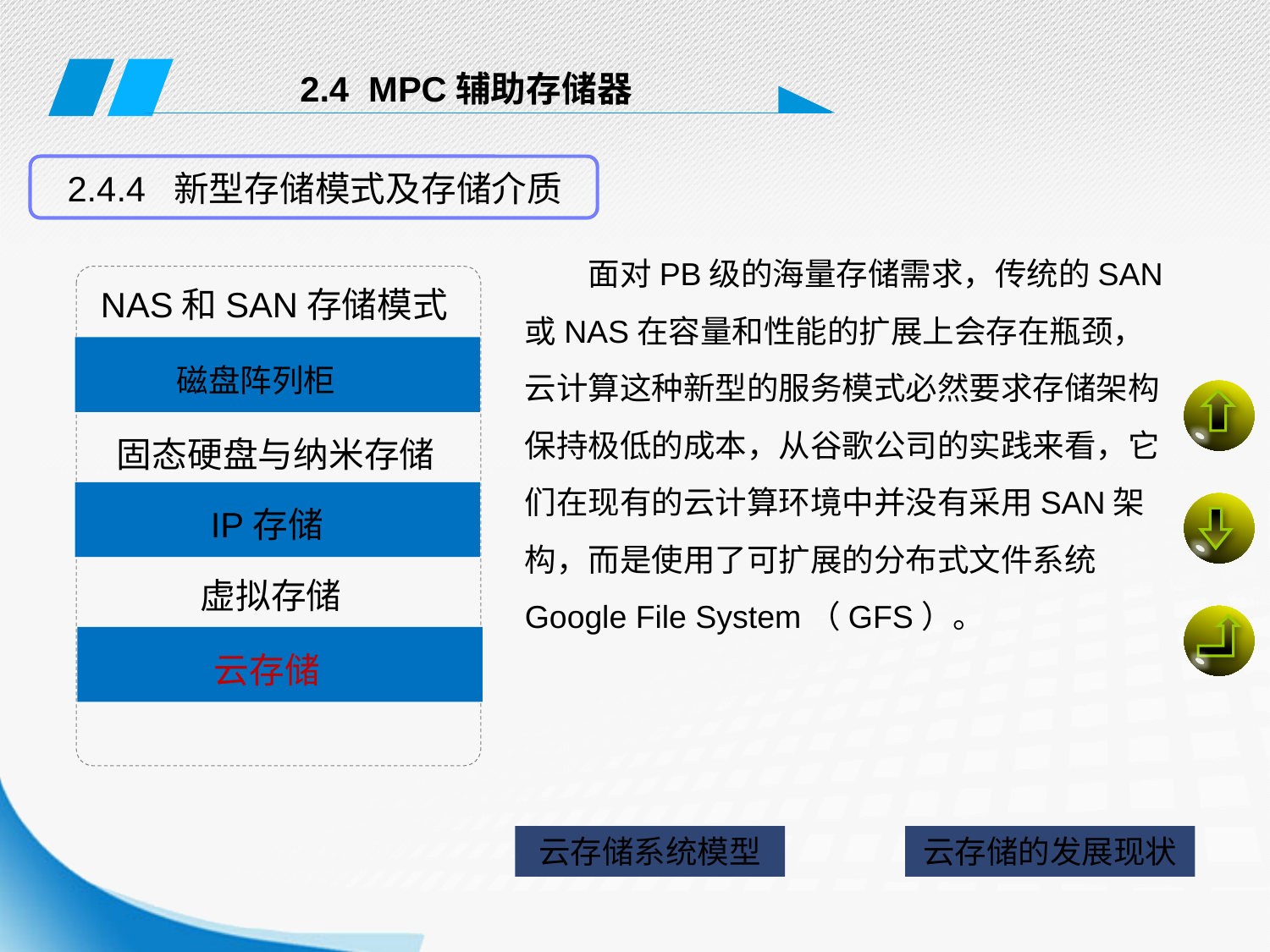

2.4  MPC辅助存储器

2.4.4  新型存储模式及存储介质
面对PB级的海量存储需求，传统的SAN或NAS在容量和性能的扩展上会存在瓶颈，云计算这种新型的服务模式必然要求存储架构保持极低的成本，从谷歌公司的实践来看，它们在现有的云计算环境中并没有采用SAN架构，而是使用了可扩展的分布式文件系统Google File System（GFS）。

 NAS和SAN存储模式

磁盘阵列柜

固态硬盘与纳米存储

IP存储
虚拟存储

云存储
云存储系统模型
云存储的发展现状